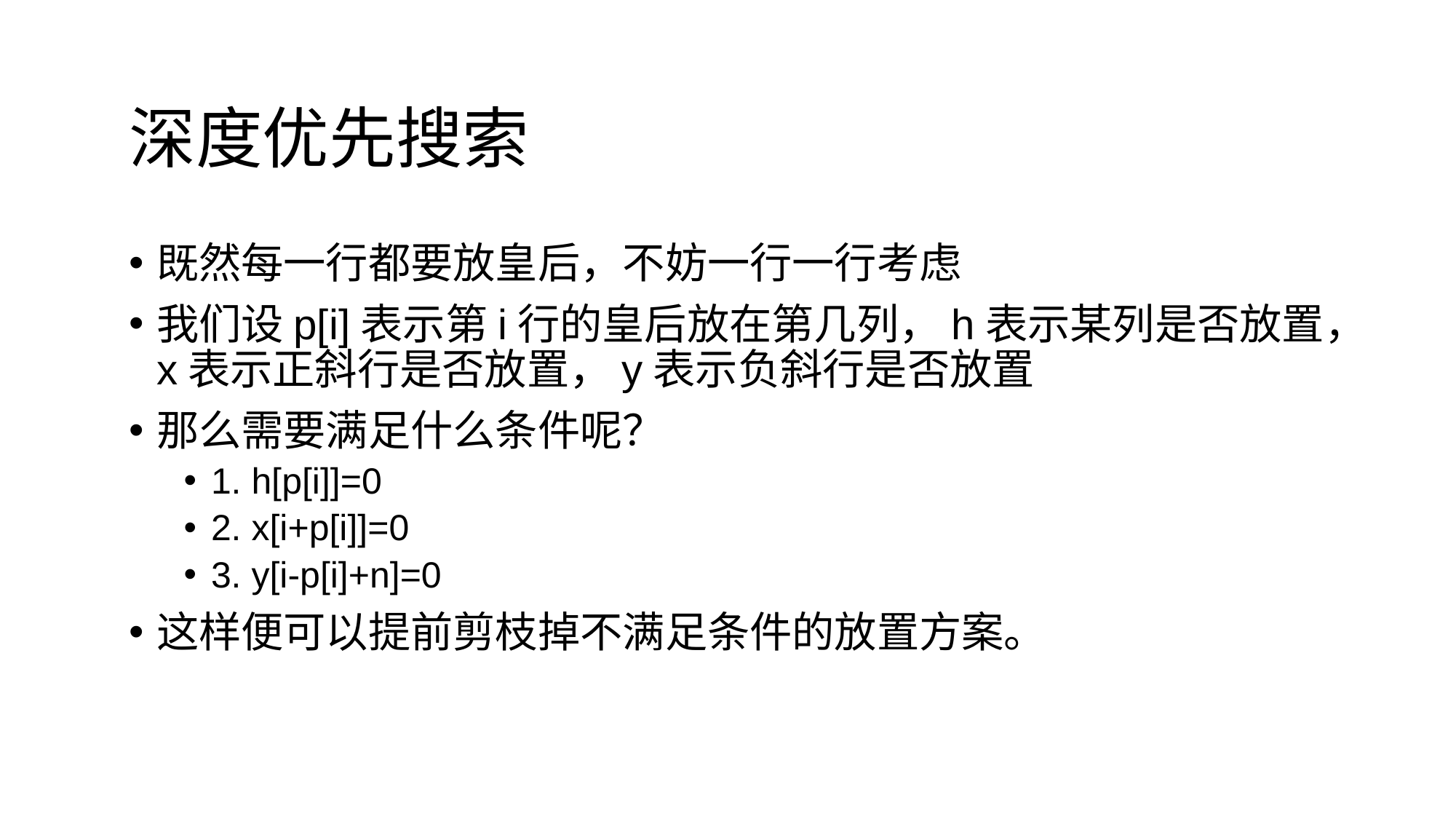

深度优先搜索
既然每一行都要放皇后，不妨一行一行考虑
我们设p[i]表示第i行的皇后放在第几列，h表示某列是否放置，x表示正斜行是否放置，y表示负斜行是否放置
那么需要满足什么条件呢？
1. h[p[i]]=0
2. x[i+p[i]]=0
3. y[i-p[i]+n]=0
这样便可以提前剪枝掉不满足条件的放置方案。